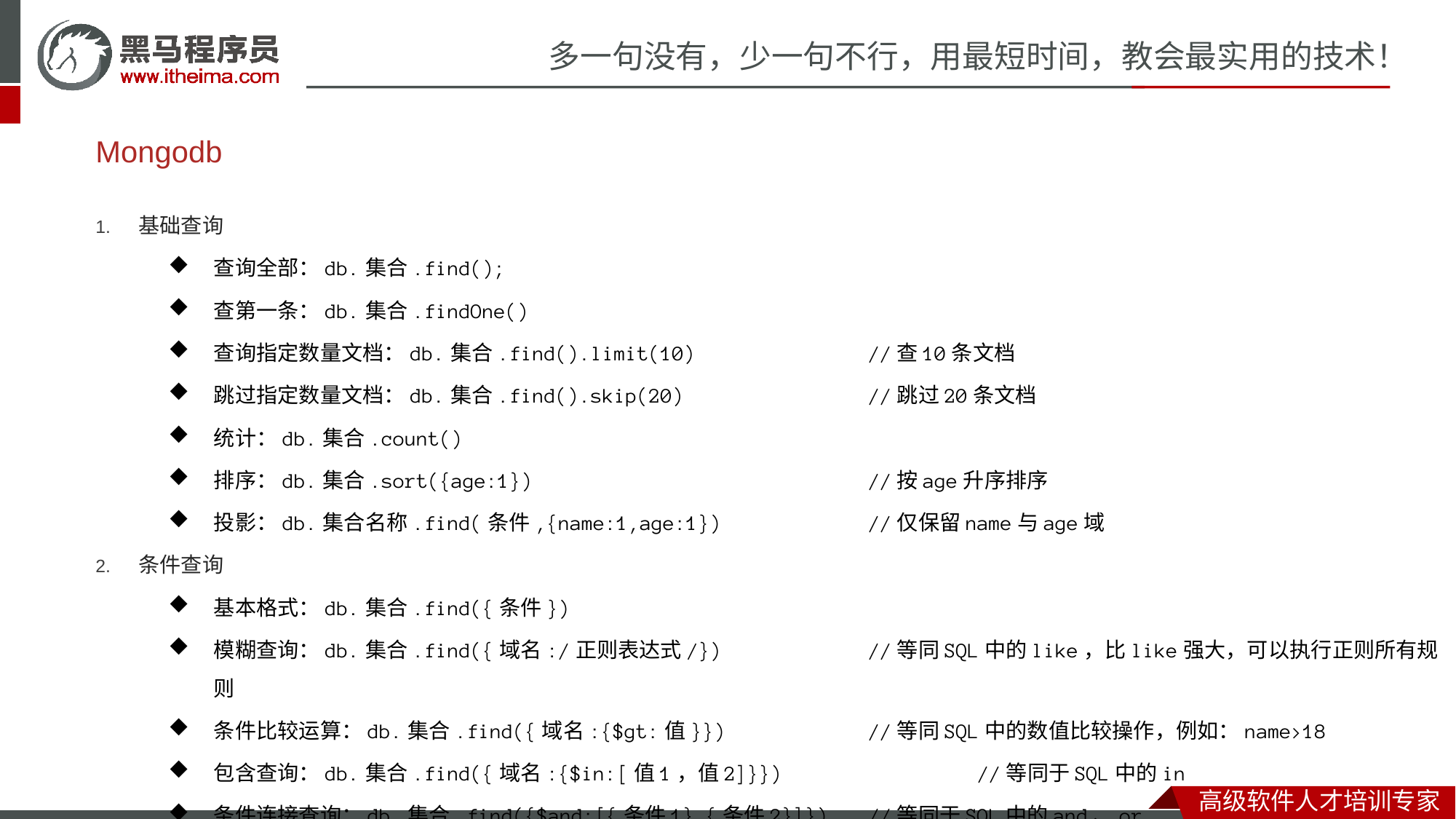

# Mongodb
基础查询
查询全部：db.集合.find();
查第一条：db.集合.findOne()
查询指定数量文档：db.集合.find().limit(10)		//查10条文档
跳过指定数量文档：db.集合.find().skip(20)		//跳过20条文档
统计：db.集合.count()
排序：db.集合.sort({age:1})				//按age升序排序
投影：db.集合名称.find(条件,{name:1,age:1})		//仅保留name与age域
条件查询
基本格式：db.集合.find({条件})
模糊查询：db.集合.find({域名:/正则表达式/})		//等同SQL中的like，比like强大，可以执行正则所有规则
条件比较运算：db.集合.find({域名:{$gt:值}})		//等同SQL中的数值比较操作，例如：name>18
包含查询：db.集合.find({域名:{$in:[值1，值2]}})		//等同于SQL中的in
条件连接查询：db.集合.find({$and:[{条件1},{条件2}]})	//等同于SQL中的and、or